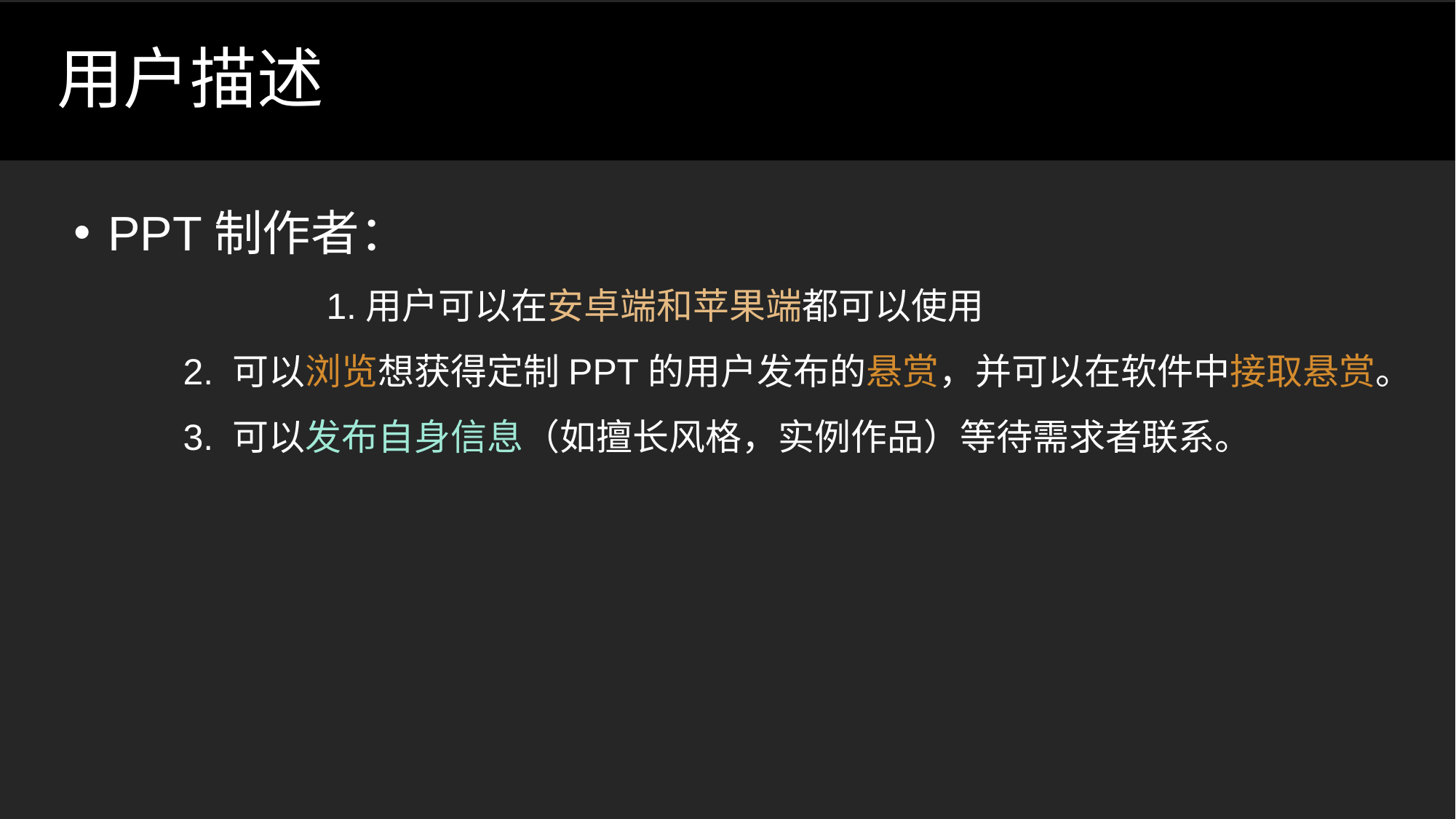

# 用户描述
PPT制作者：
		1.用户可以在安卓端和苹果端都可以使用
2. 可以浏览想获得定制PPT的用户发布的悬赏，并可以在软件中接取悬赏。
3. 可以发布自身信息（如擅长风格，实例作品）等待需求者联系。